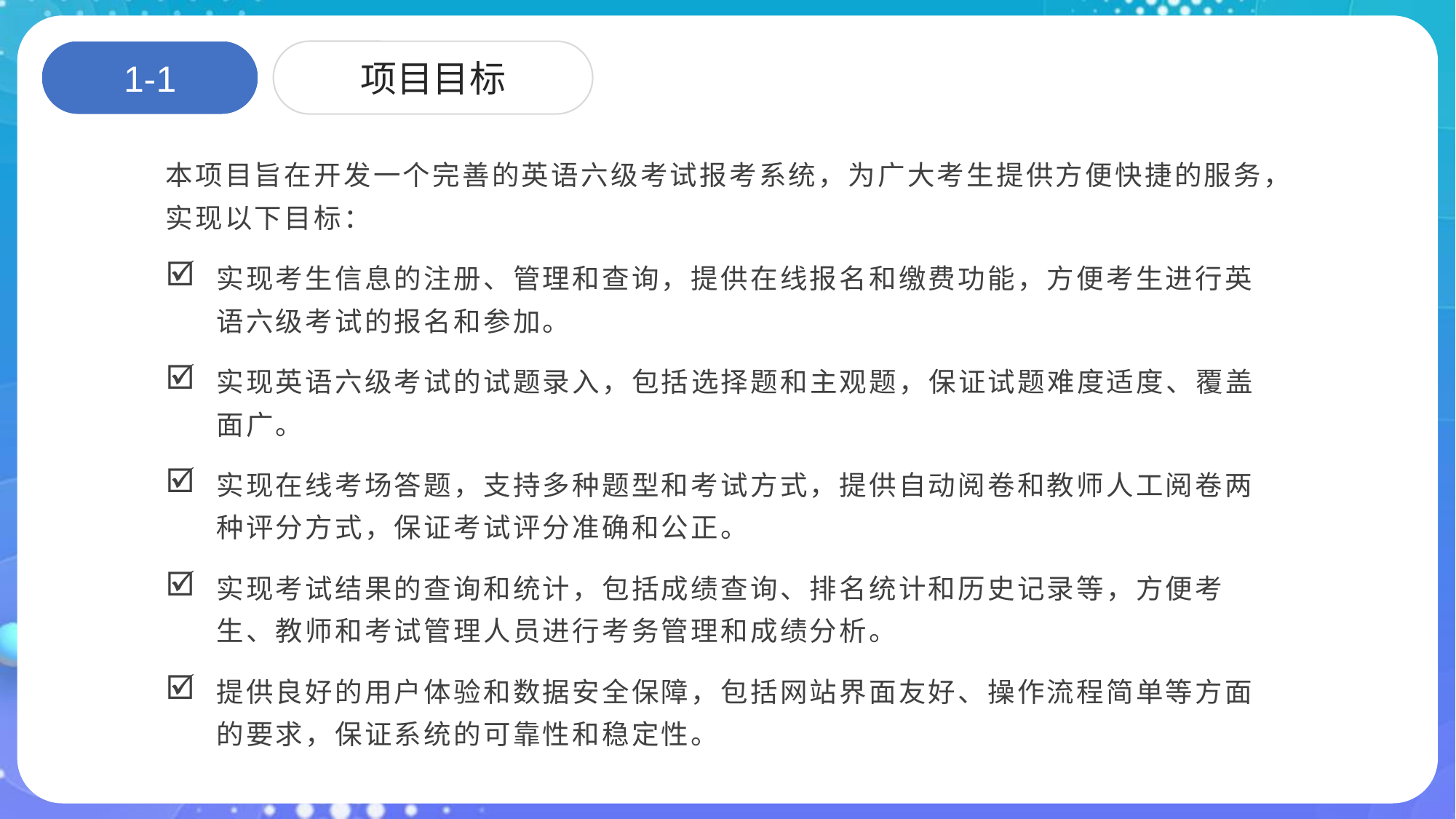

1-1
项目目标
本项目旨在开发一个完善的英语六级考试报考系统，为广大考生提供方便快捷的服务，实现以下目标：
实现考生信息的注册、管理和查询，提供在线报名和缴费功能，方便考生进行英语六级考试的报名和参加。
实现英语六级考试的试题录入，包括选择题和主观题，保证试题难度适度、覆盖面广。
实现在线考场答题，支持多种题型和考试方式，提供自动阅卷和教师人工阅卷两种评分方式，保证考试评分准确和公正。
实现考试结果的查询和统计，包括成绩查询、排名统计和历史记录等，方便考生、教师和考试管理人员进行考务管理和成绩分析。
提供良好的用户体验和数据安全保障，包括网站界面友好、操作流程简单等方面的要求，保证系统的可靠性和稳定性。